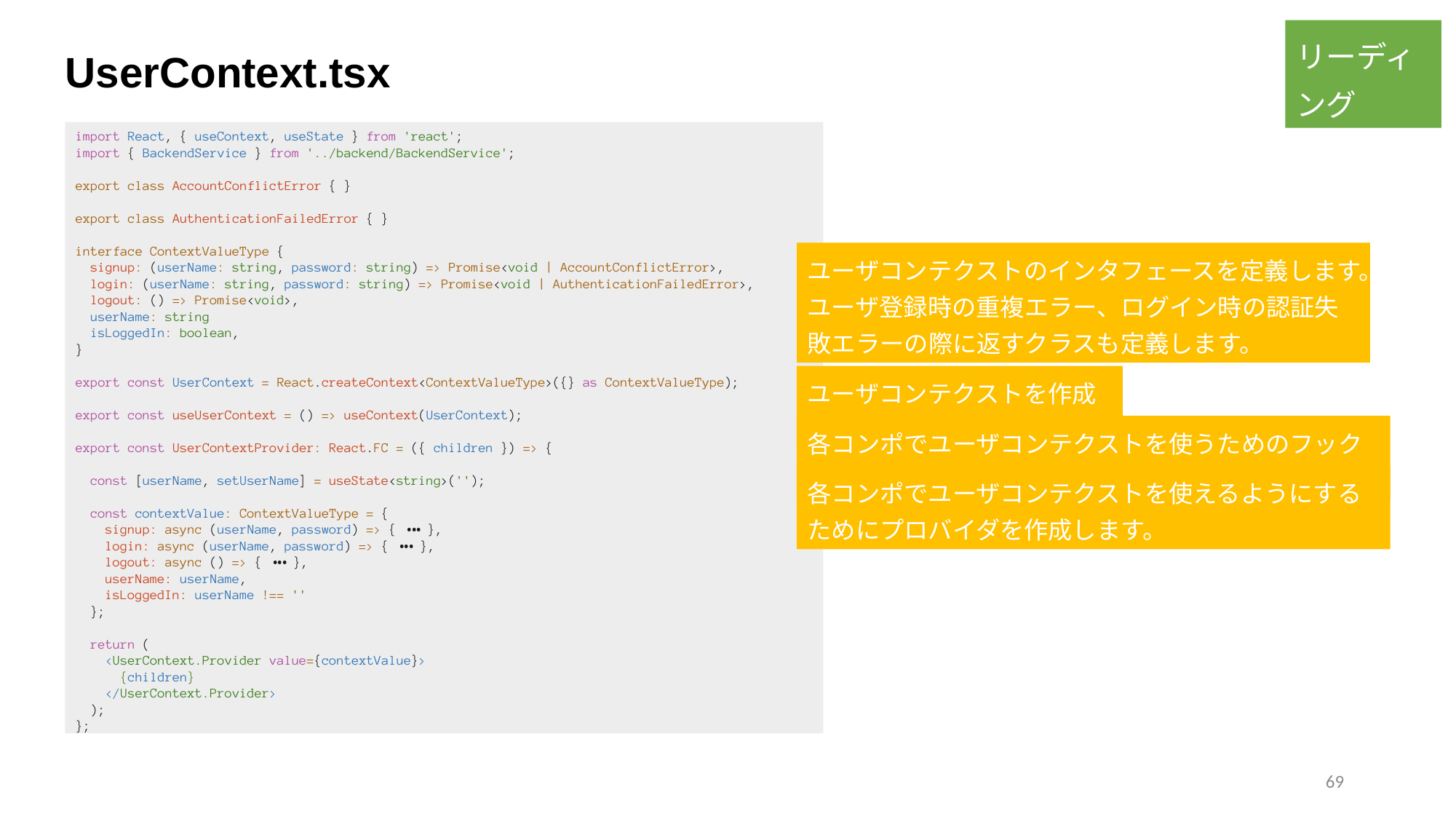

リーディング
UserContext.tsx
import React, { useContext, useState } from 'react';
import { BackendService } from '../backend/BackendService';
export class AccountConflictError { }
export class AuthenticationFailedError { }
interface ContextValueType {
  signup: (userName: string, password: string) => Promise<void | AccountConflictError>,
  login: (userName: string, password: string) => Promise<void | AuthenticationFailedError>,
  logout: () => Promise<void>,
  userName: string
  isLoggedIn: boolean,
}
export const UserContext = React.createContext<ContextValueType>({} as ContextValueType);
export const useUserContext = () => useContext(UserContext);
export const UserContextProvider: React.FC = ({ children }) => {

  const [userName, setUserName] = useState<string>('');
  const contextValue: ContextValueType = {
    signup: async (userName, password) => { ・・・ },
    login: async (userName, password) => { ・・・ },
    logout: async () => { ・・・ },
    userName: userName,
    isLoggedIn: userName !== ''
  };
  return (
    <UserContext.Provider value={contextValue}>
      {children}
    </UserContext.Provider>
  );
};
ユーザコンテクストのインタフェースを定義します。
ユーザ登録時の重複エラー、ログイン時の認証失敗エラーの際に返すクラスも定義します。
ユーザコンテクストを作成します。
各コンポでユーザコンテクストを使うためのフックを作成します。
各コンポでユーザコンテクストを使えるようにするためにプロバイダを作成します。
69